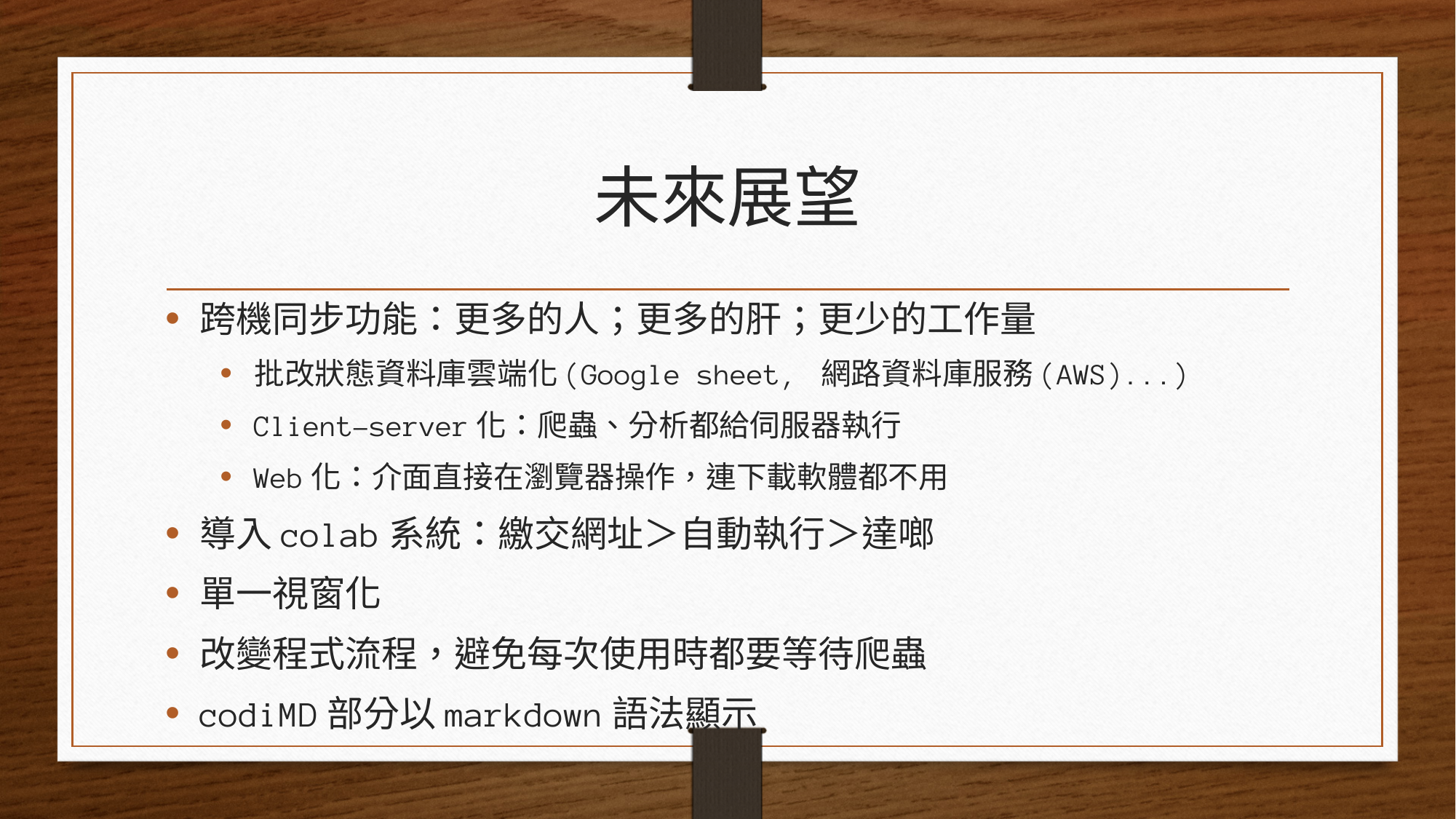

# 未來展望
跨機同步功能：更多的人；更多的肝；更少的工作量
批改狀態資料庫雲端化(Google sheet, 網路資料庫服務(AWS)...)
Client-server化：爬蟲、分析都給伺服器執行
Web化：介面直接在瀏覽器操作，連下載軟體都不用
導入colab系統：繳交網址＞自動執行＞達啷
單一視窗化
改變程式流程，避免每次使用時都要等待爬蟲
codiMD部分以markdown語法顯示